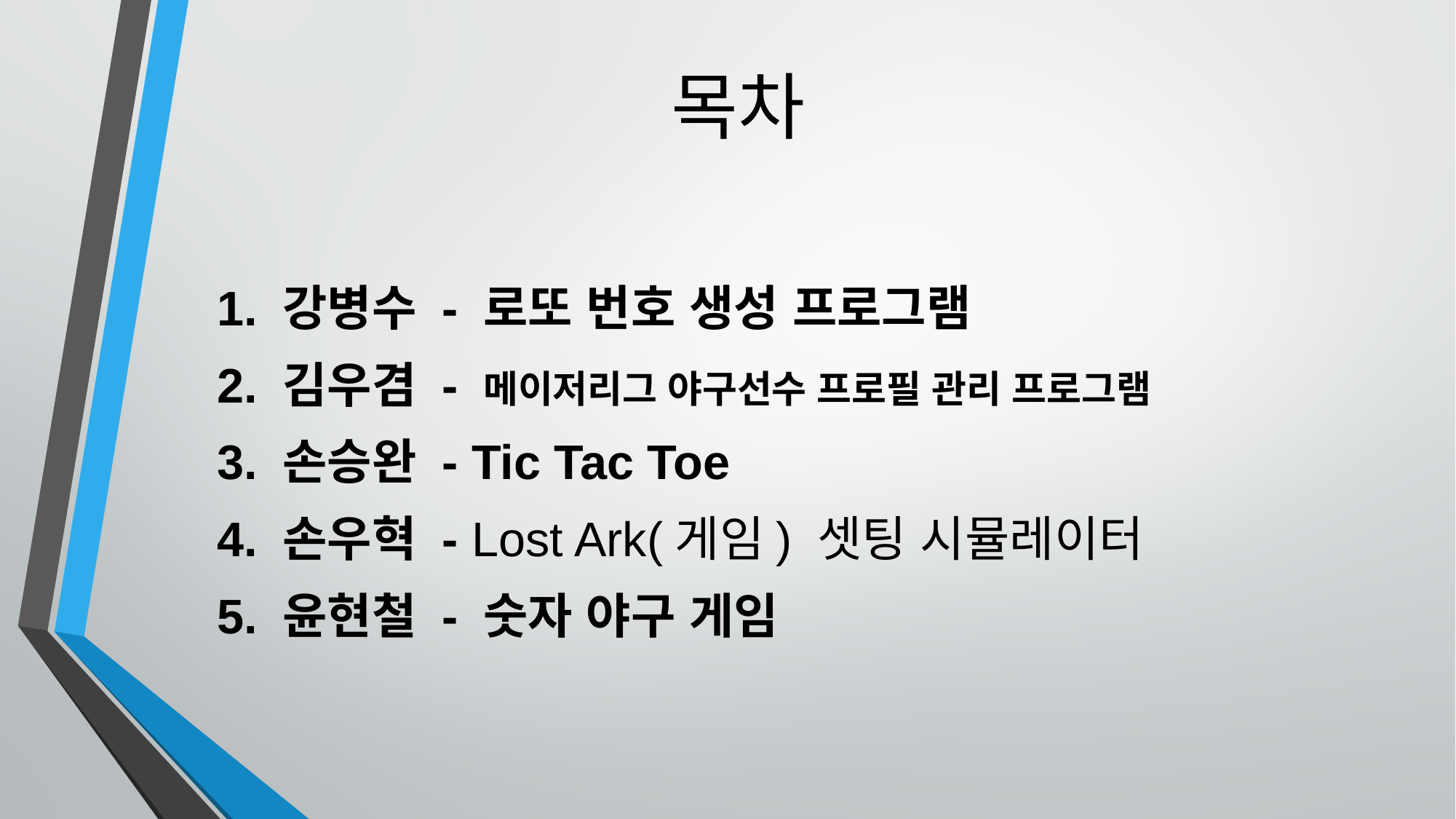

# 목차
1. 강병수 - 로또 번호 생성 프로그램
2. 김우겸 - 메이저리그 야구선수 프로필 관리 프로그램
3. 손승완 - Tic Tac Toe
4. 손우혁 - Lost Ark(게임) 셋팅 시뮬레이터
5. 윤현철 - 숫자 야구 게임